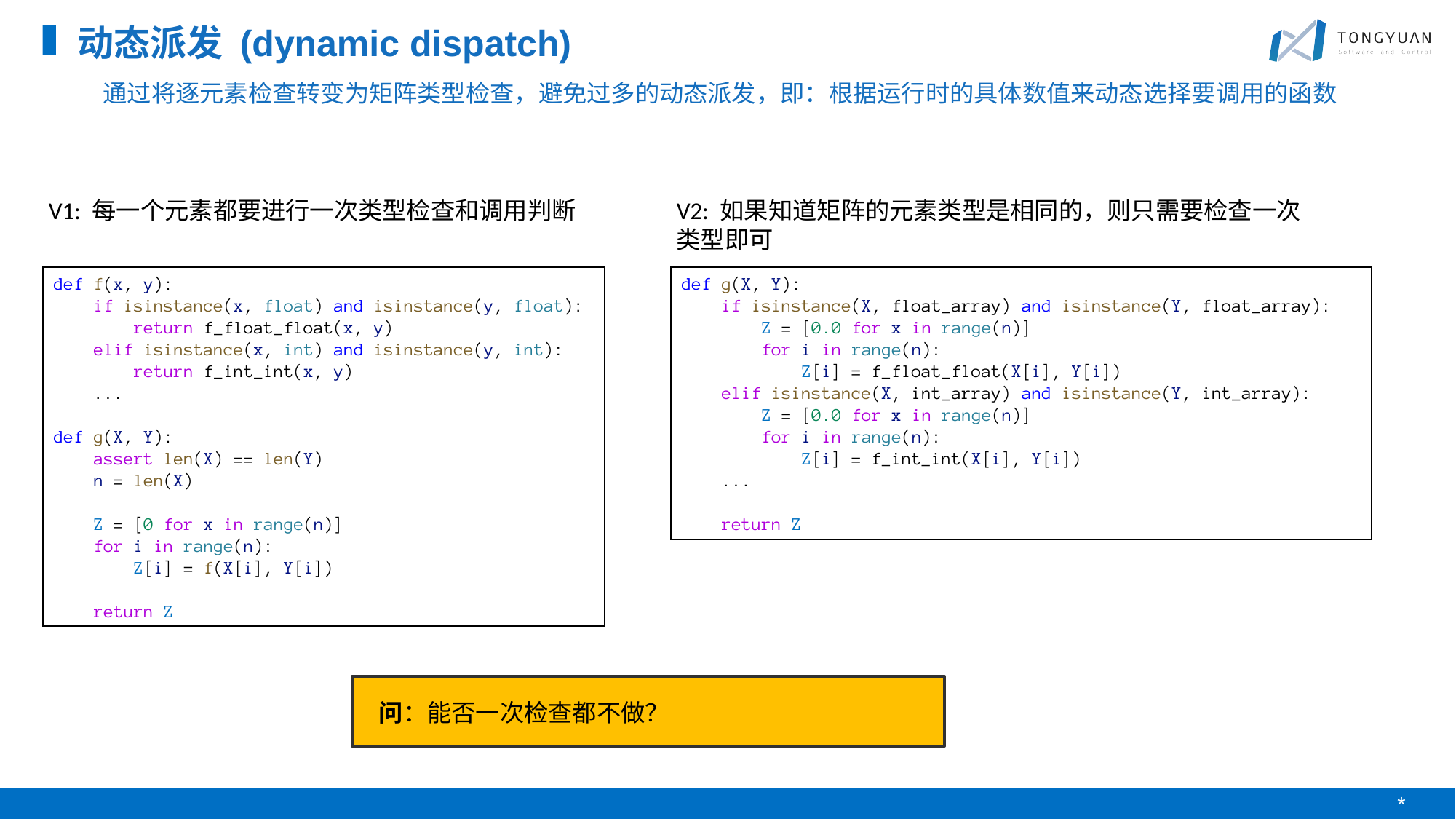

动态派发 (dynamic dispatch)
通过将逐元素检查转变为矩阵类型检查，避免过多的动态派发，即：根据运行时的具体数值来动态选择要调用的函数
V1: 每一个元素都要进行一次类型检查和调用判断
V2: 如果知道矩阵的元素类型是相同的，则只需要检查一次类型即可
def g(X, Y):
    if isinstance(X, float_array) and isinstance(Y, float_array):
        Z = [0.0 for x in range(n)]
        for i in range(n):
            Z[i] = f_float_float(X[i], Y[i])
    elif isinstance(X, int_array) and isinstance(Y, int_array):
        Z = [0.0 for x in range(n)]
        for i in range(n):
            Z[i] = f_int_int(X[i], Y[i])
    ...
    return Z
def f(x, y):
    if isinstance(x, float) and isinstance(y, float):
        return f_float_float(x, y)
    elif isinstance(x, int) and isinstance(y, int):
        return f_int_int(x, y)
    ...
def g(X, Y):
    assert len(X) == len(Y)
    n = len(X)

    Z = [0 for x in range(n)]
    for i in range(n):
        Z[i] = f(X[i], Y[i])

    return Z

问：能否一次检查都不做？
*